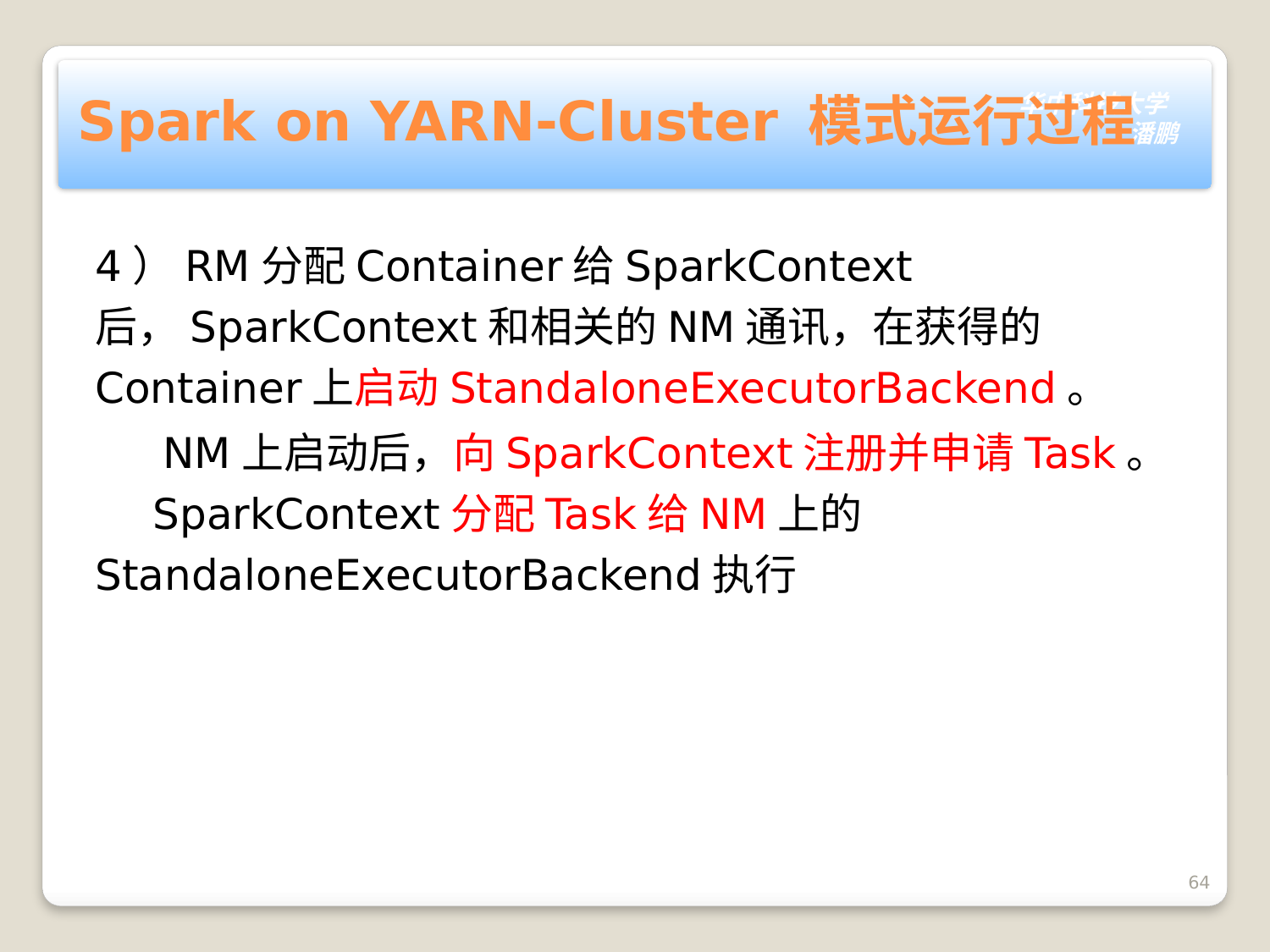

# Spark on YARN-Cluster 模式运行过程
4）RM分配Container给SparkContext后，SparkContext和相关的NM通讯，在获得的Container上启动StandaloneExecutorBackend。
     NM上启动后，向SparkContext注册并申请Task。
     SparkContext分配Task给NM上的StandaloneExecutorBackend执行

64